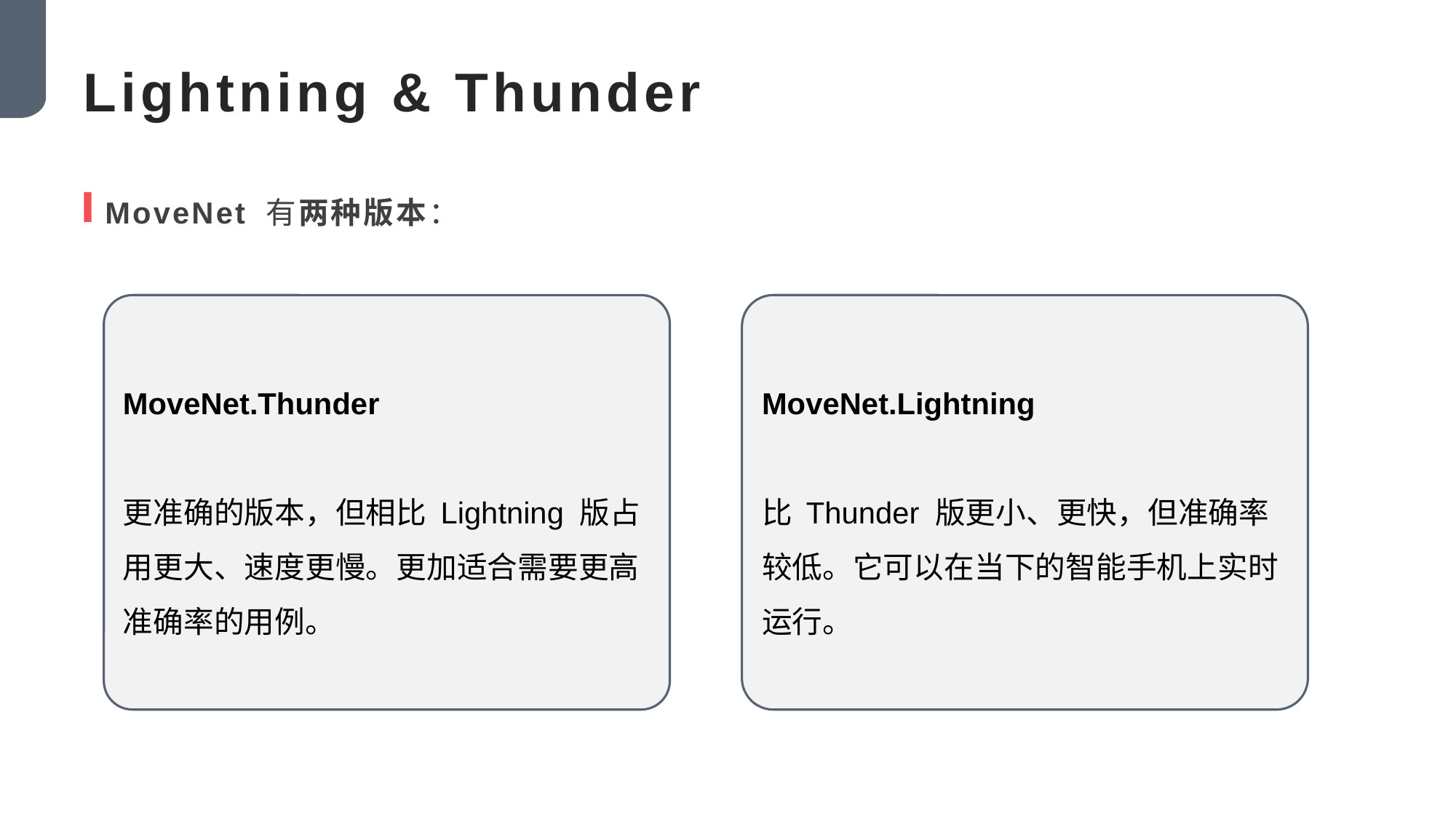

Lightning & Thunder
MoveNet 有两种版本：

MoveNet.Thunder

更准确的版本，但相比 Lightning 版占用更大、速度更慢。更加适合需要更高准确率的用例。
MoveNet.Lightning

比 Thunder 版更小、更快，但准确率较低。它可以在当下的智能手机上实时运行。